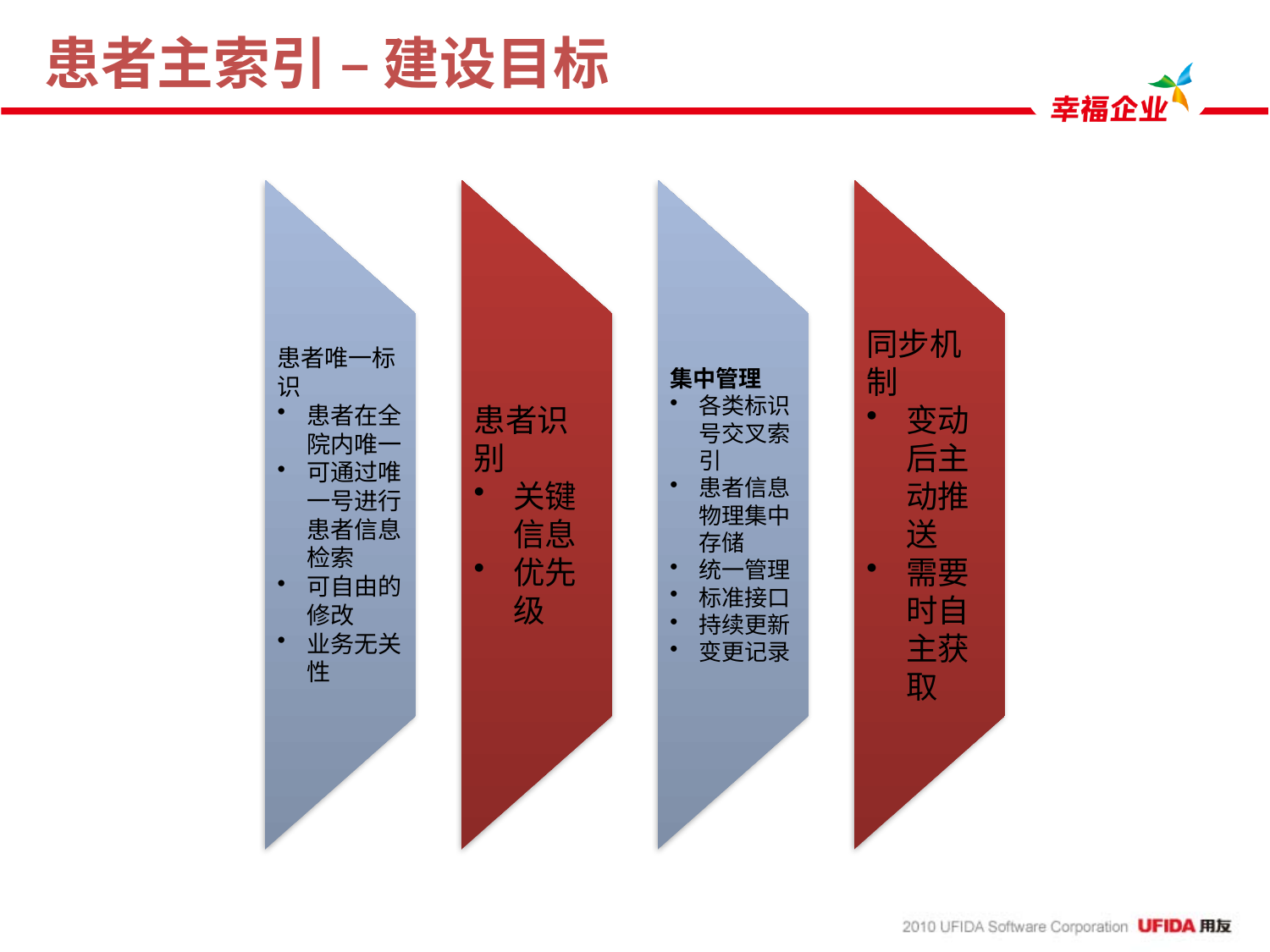

# 患者主索引 – 建设目标
患者唯一标识
集中管理
患者在全院内唯一
可通过唯一号进行患者信息检索
可自由的修改
业务无关性
患者识别
关键信息
优先级
各类标识号交叉索引
患者信息物理集中存储
统一管理
标准接口
持续更新
变更记录
同步机制
变动后主动推送
需要时自主获取